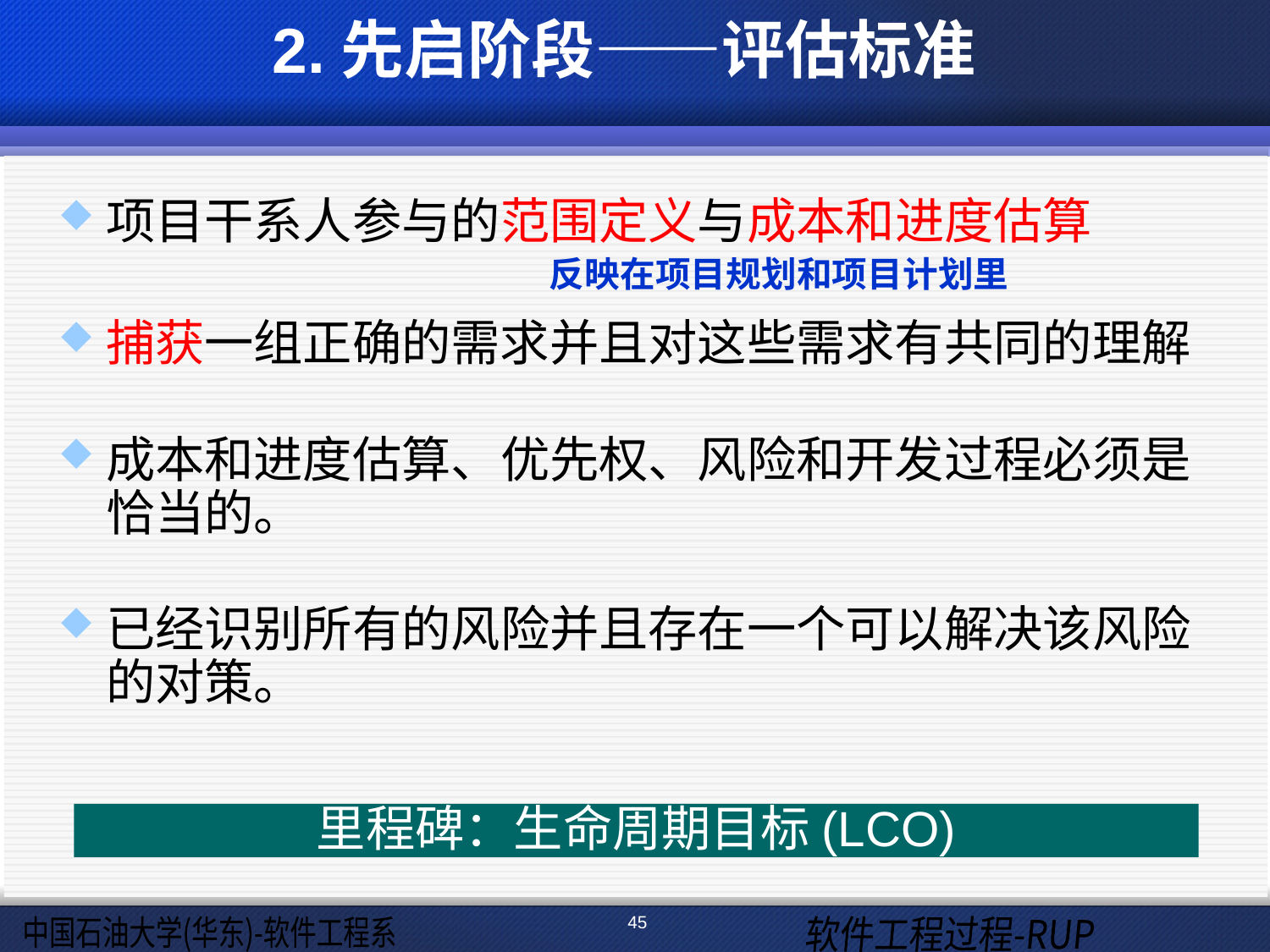

# 2.先启阶段——评估标准
项目干系人参与的范围定义与成本和进度估算
捕获一组正确的需求并且对这些需求有共同的理解
成本和进度估算、优先权、风险和开发过程必须是恰当的。
已经识别所有的风险并且存在一个可以解决该风险的对策。
反映在项目规划和项目计划里
里程碑：生命周期目标(LCO)
45